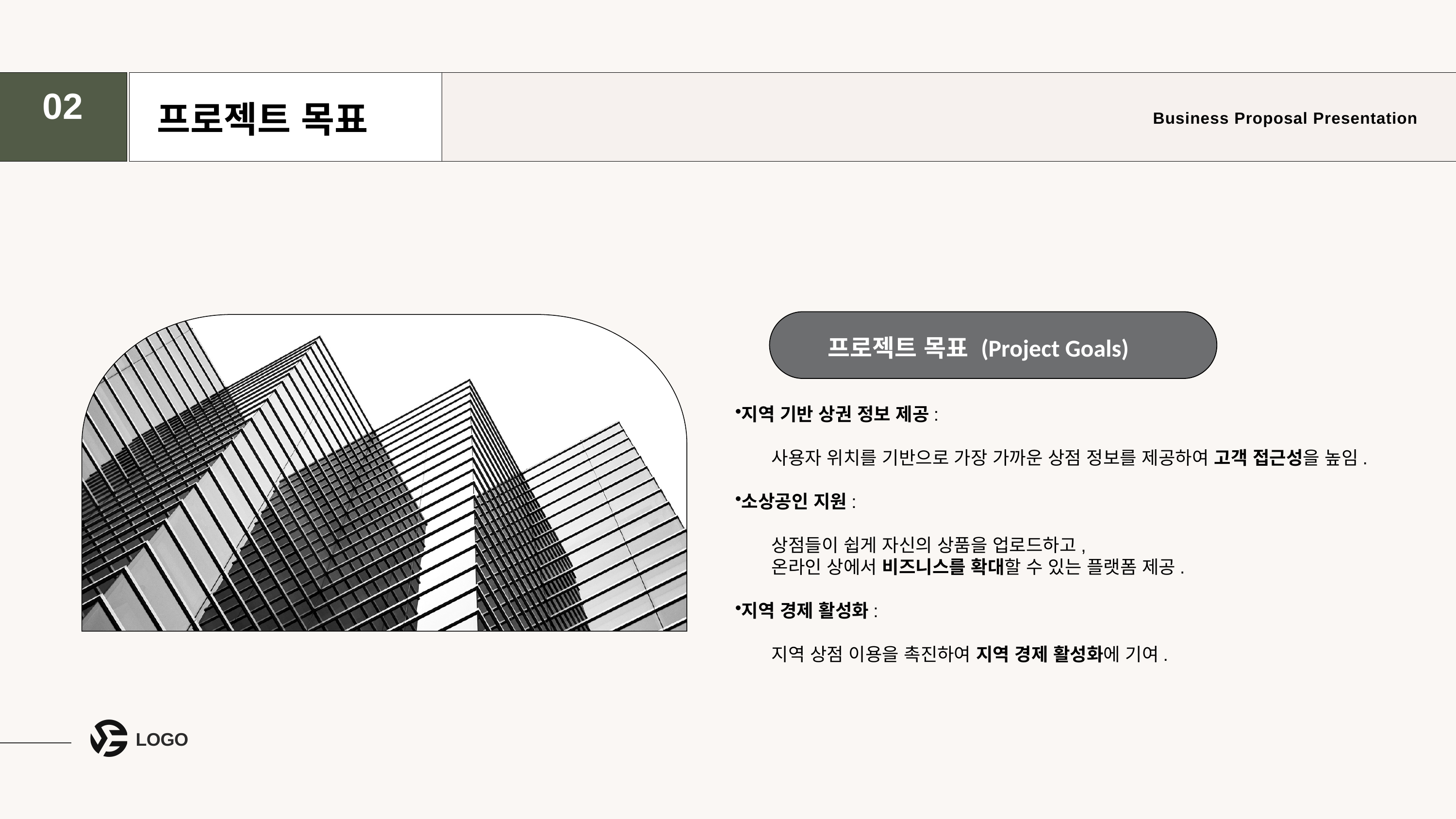

02

프로젝트 목표

Business Proposal Presentation

프로젝트 목표 (Project Goals)
지역 기반 상권 정보 제공:

사용자 위치를 기반으로 가장 가까운 상점 정보를 제공하여 고객 접근성을 높임.

소상공인 지원:

상점들이 쉽게 자신의 상품을 업로드하고,
온라인 상에서 비즈니스를 확대할 수 있는 플랫폼 제공.

지역 경제 활성화:

지역 상점 이용을 촉진하여 지역 경제 활성화에 기여.

LOGO